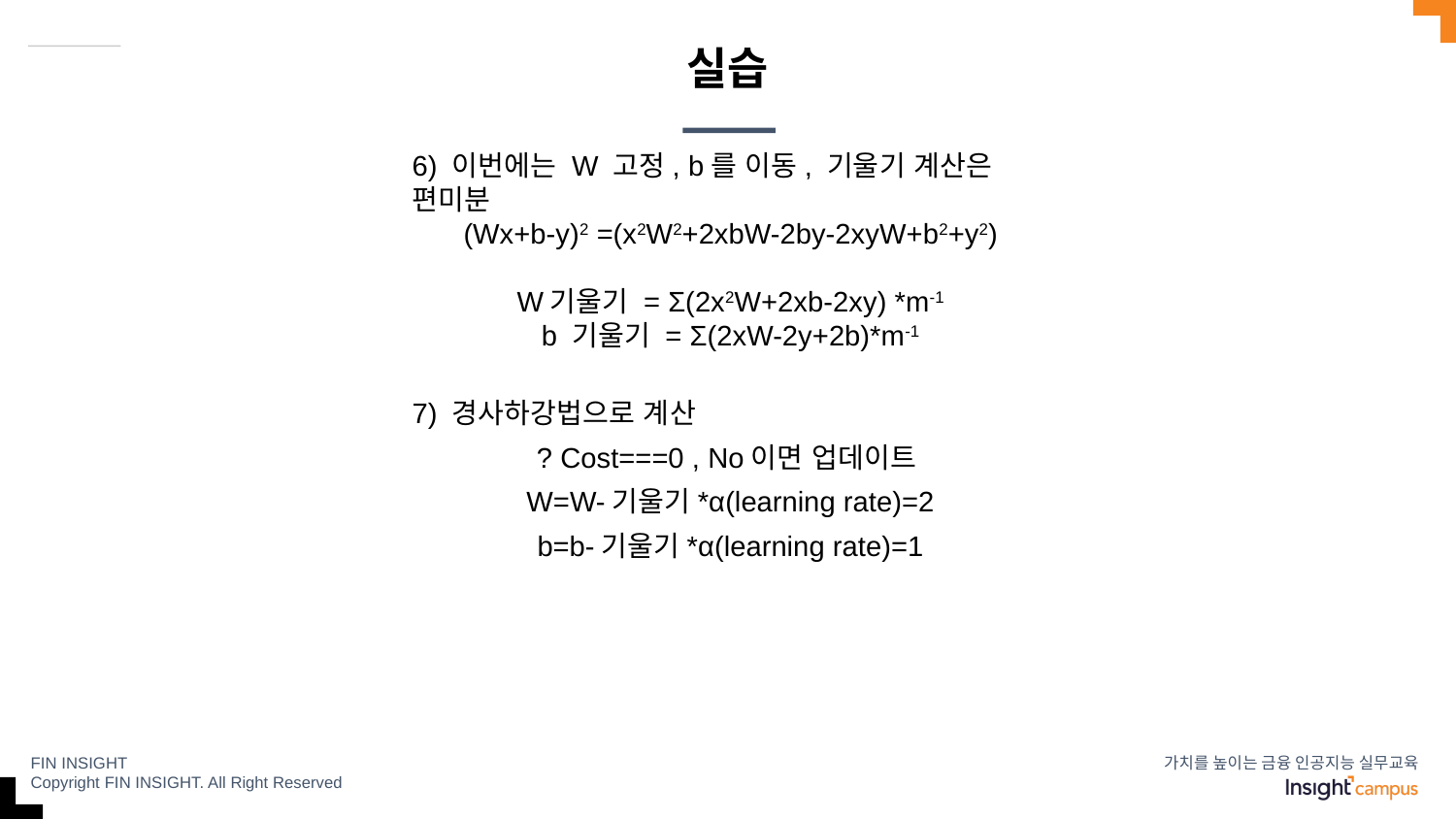

# 실습
6) 이번에는 W 고정, b를 이동, 기울기 계산은 편미분
(Wx+b-y)2 =(x2W2+2xbW-2by-2xyW+b2+y2)

W기울기 = Σ(2x2W+2xb-2xy) *m-1
b 기울기 = Σ(2xW-2y+2b)*m-1

7) 경사하강법으로 계산
? Cost===0 , No이면 업데이트
W=W-기울기*α(learning rate)=2
b=b-기울기*α(learning rate)=1